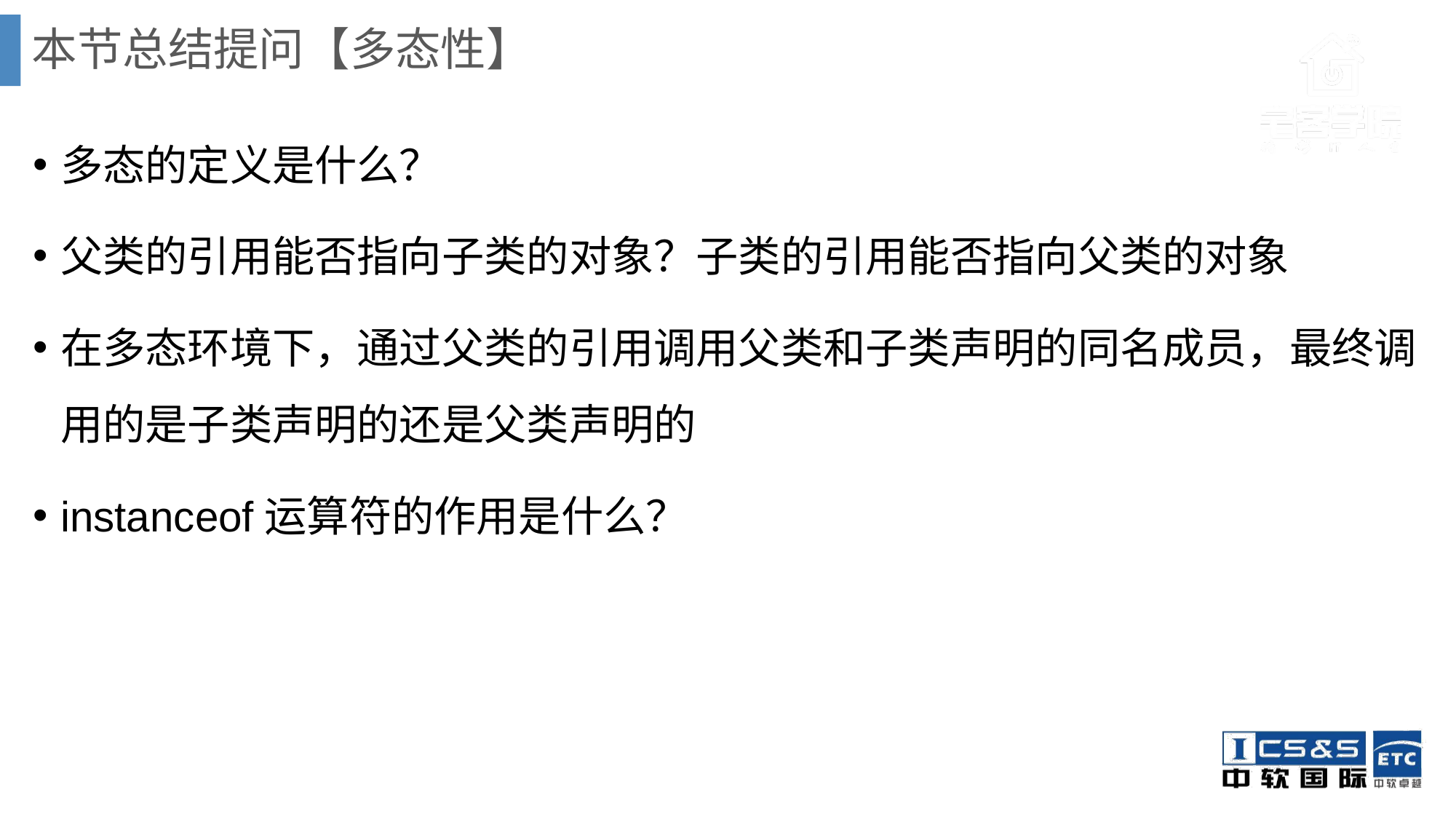

# 本节总结提问【多态性】
多态的定义是什么？
父类的引用能否指向子类的对象？子类的引用能否指向父类的对象
在多态环境下，通过父类的引用调用父类和子类声明的同名成员，最终调用的是子类声明的还是父类声明的
instanceof运算符的作用是什么？